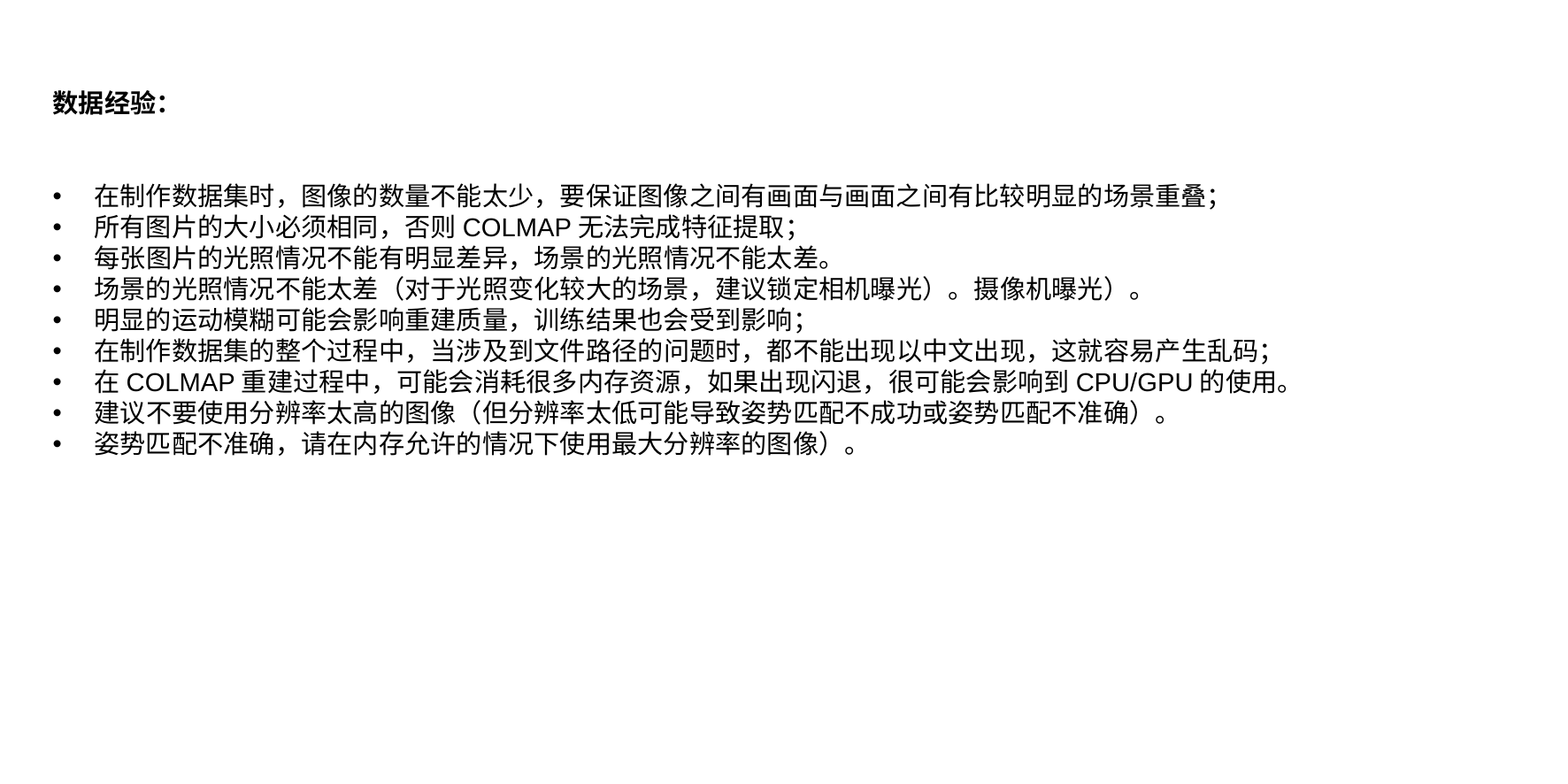

数据经验：

在制作数据集时，图像的数量不能太少，要保证图像之间有画面与画面之间有比较明显的场景重叠；
所有图片的大小必须相同，否则COLMAP无法完成特征提取；
每张图片的光照情况不能有明显差异，场景的光照情况不能太差。
场景的光照情况不能太差（对于光照变化较大的场景，建议锁定相机曝光）。摄像机曝光）。
明显的运动模糊可能会影响重建质量，训练结果也会受到影响；
在制作数据集的整个过程中，当涉及到文件路径的问题时，都不能出现以中文出现，这就容易产生乱码；
在COLMAP重建过程中，可能会消耗很多内存资源，如果出现闪退，很可能会影响到CPU/GPU的使用。
建议不要使用分辨率太高的图像（但分辨率太低可能导致姿势匹配不成功或姿势匹配不准确）。
姿势匹配不准确，请在内存允许的情况下使用最大分辨率的图像）。